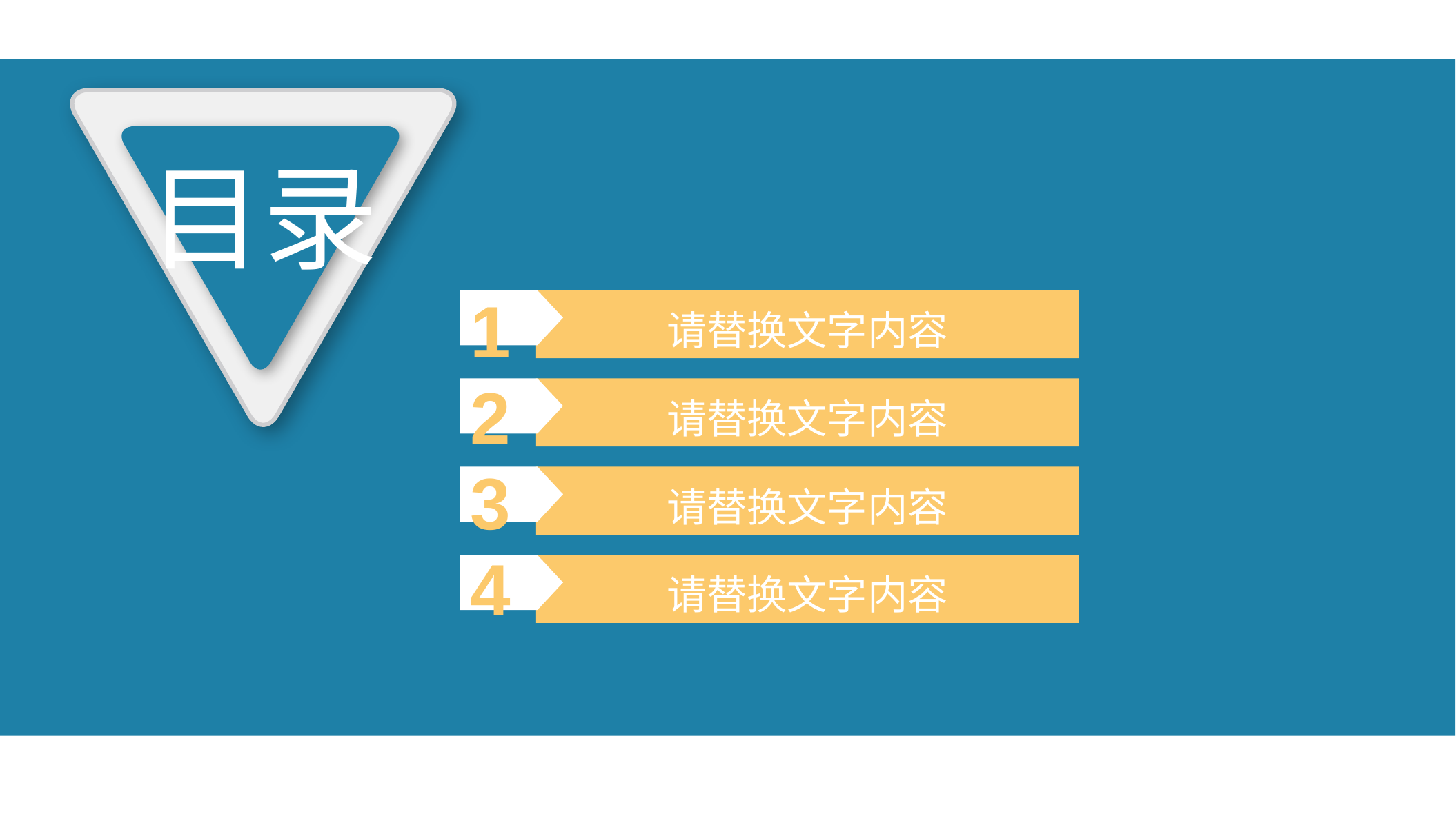

目录
1

请替换文字内容
2

请替换文字内容
3

请替换文字内容
4

请替换文字内容